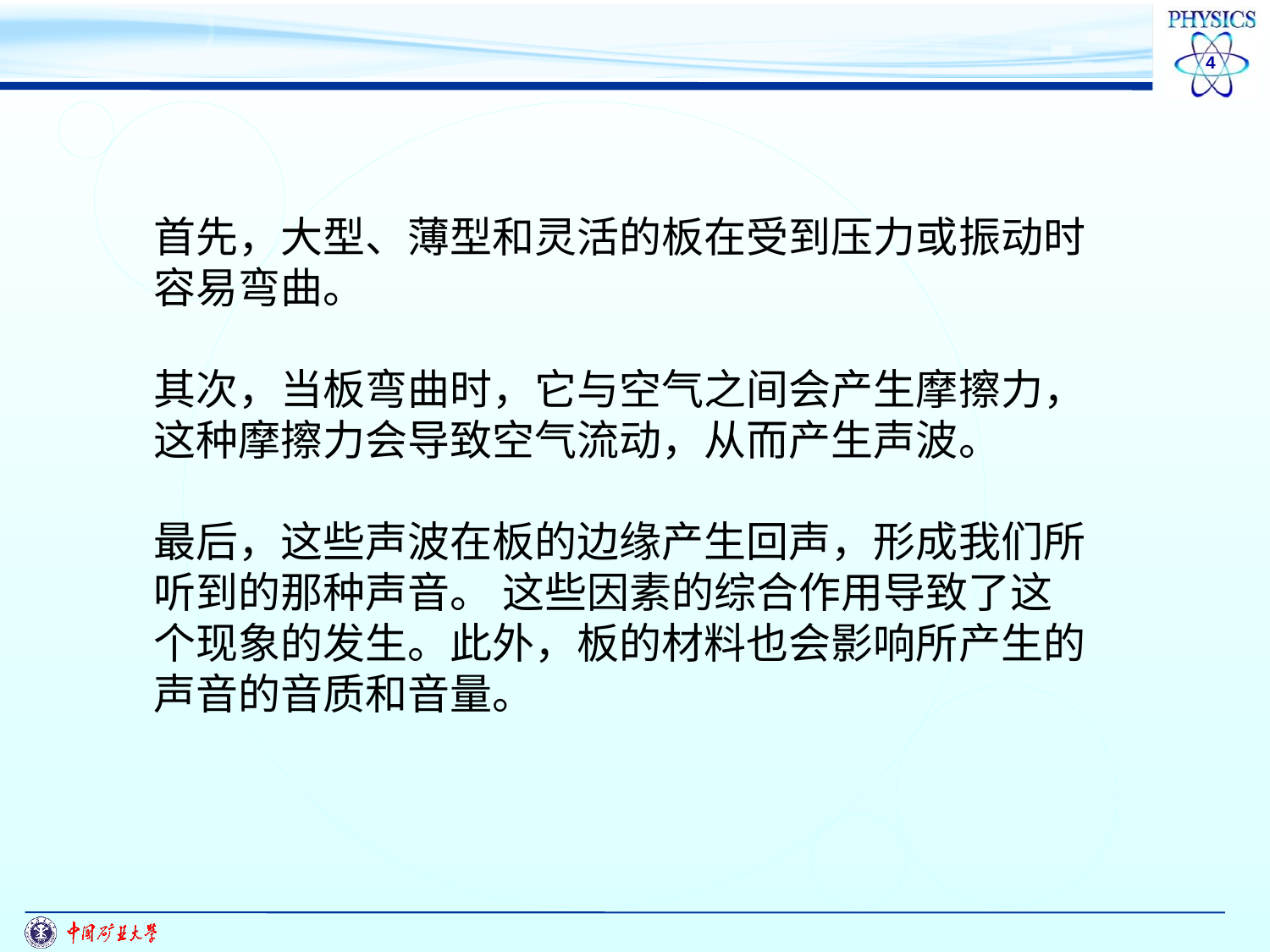

首先，大型、薄型和灵活的板在受到压力或振动时容易弯曲。

其次，当板弯曲时，它与空气之间会产生摩擦力，这种摩擦力会导致空气流动，从而产生声波。

最后，这些声波在板的边缘产生回声，形成我们所听到的那种声音。 这些因素的综合作用导致了这个现象的发生。此外，板的材料也会影响所产生的声音的音质和音量。